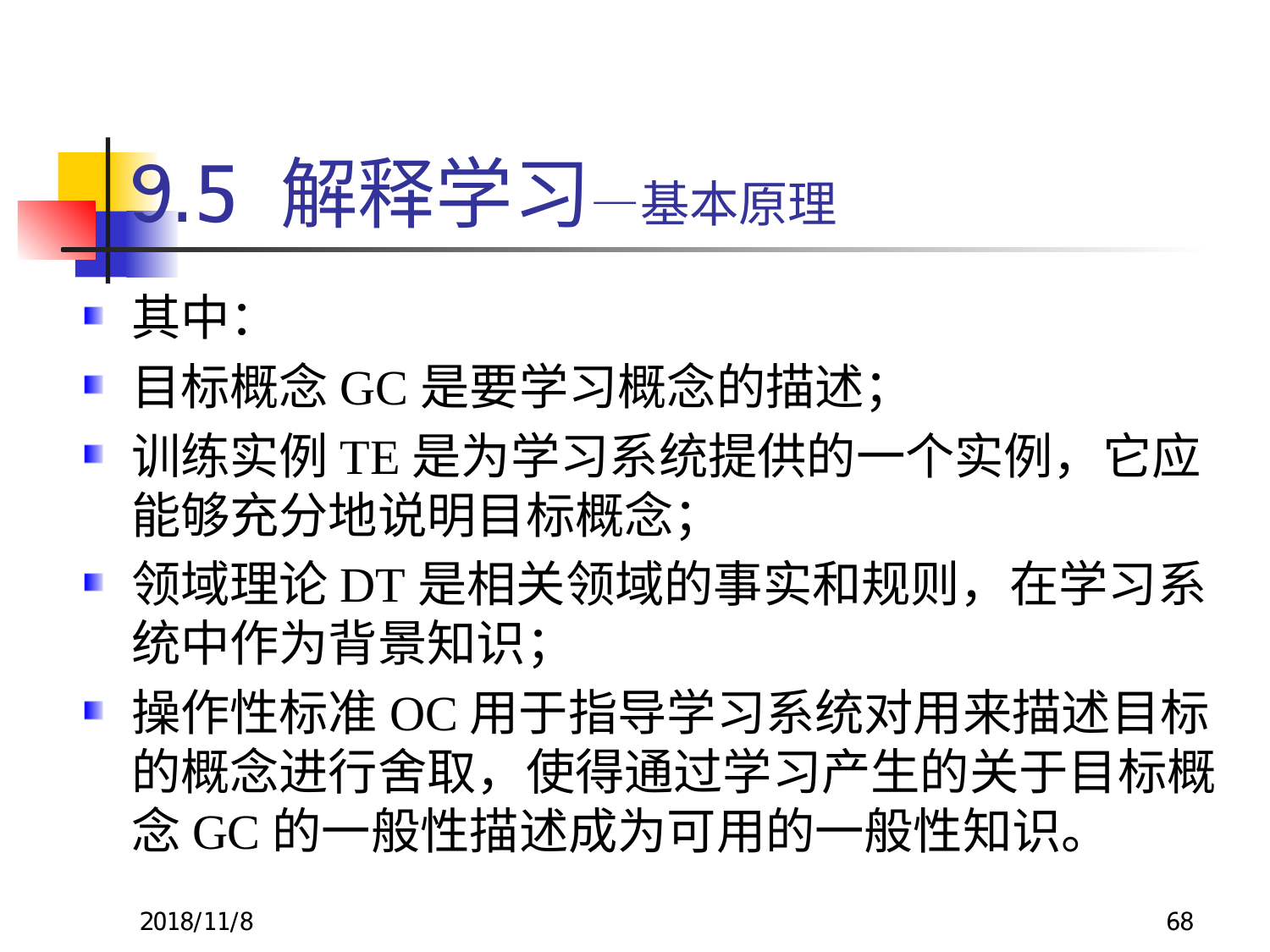

# 9.5 解释学习—基本原理
其中：
目标概念GC是要学习概念的描述；
训练实例TE是为学习系统提供的一个实例，它应能够充分地说明目标概念；
领域理论DT是相关领域的事实和规则，在学习系统中作为背景知识；
操作性标准OC用于指导学习系统对用来描述目标的概念进行舍取，使得通过学习产生的关于目标概念GC的一般性描述成为可用的一般性知识。
2018/11/8
68